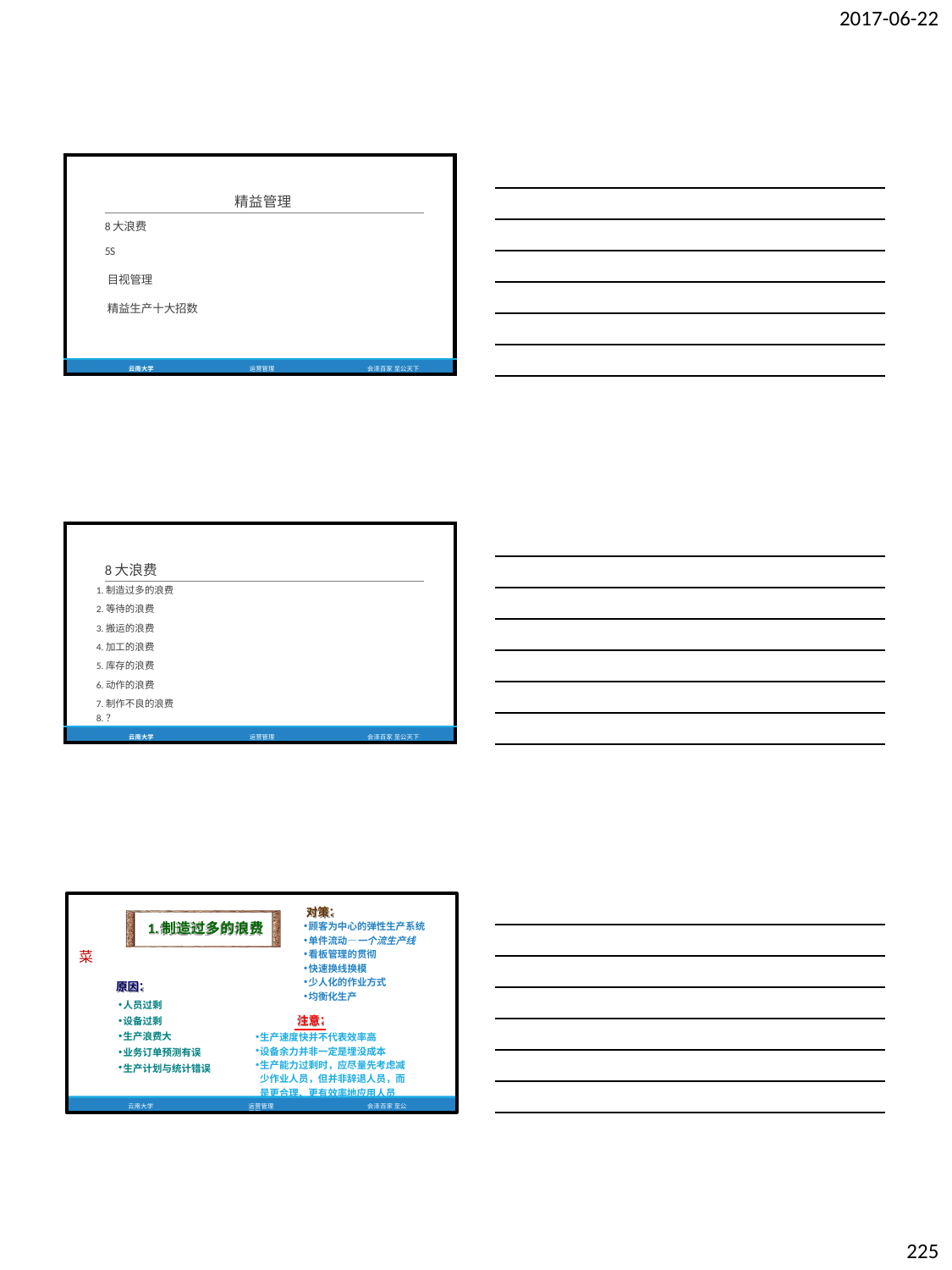

2017-06-22
| 8大浪费 5S 目视管理 精益生产十大招数 | 精益管理 |  |
| --- | --- | --- |
| 云南大学 | 运营管理 | 会泽百家 至公天下 |

| 8大浪费 |  |  |
| --- | --- | --- |
| 1.制造过多的浪费 |  |  |
| 2.等待的浪费 |  |  |
| 3.搬运的浪费 |  |  |
| 4.加工的浪费 |  |  |
| 5.库存的浪费 |  |  |
| 6.动作的浪费 |  |  |
| 7.制作不良的浪费 |  |  |
| 8.？ |  |  |
| 云南大学 | 运营管理 | 会泽百家 至公天下 |

对策：
顾客为中心的弹性生产系统
单件流动—一个流生产线
看板管理的贯彻
快速换线换模
少人化的作业方式
均衡化生产

1.制造过多的浪费

菜

原因：
人员过剩
设备过剩
生产浪费大
业务订单预测有误
生产计划与统计错误

注意：
生产速度快并不代表效率高
设备余力并非一定是埋没成本
生产能力过剩时，应尽量先考虑减 少作业人员，但并非辞退人员，而
是更合理、更有效率地应用人员
运营管理	会泽百家 至公天下

云南大学

225